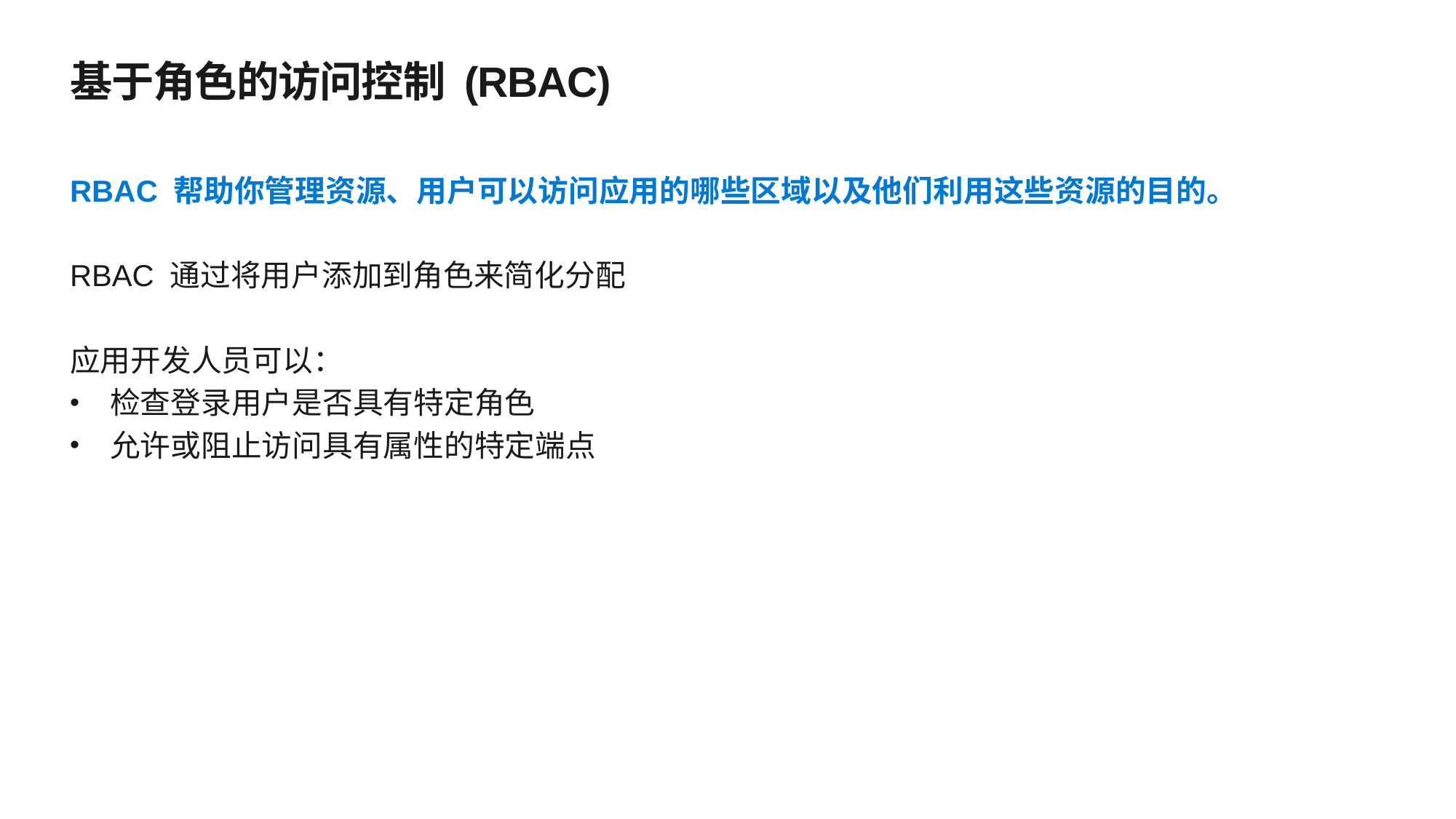

# 基于角色的访问控制 (RBAC)
RBAC 帮助你管理资源、用户可以访问应用的哪些区域以及他们利用这些资源的目的。

RBAC 通过将用户添加到角色来简化分配

应用开发人员可以：
检查登录用户是否具有特定角色
允许或阻止访问具有属性的特定端点